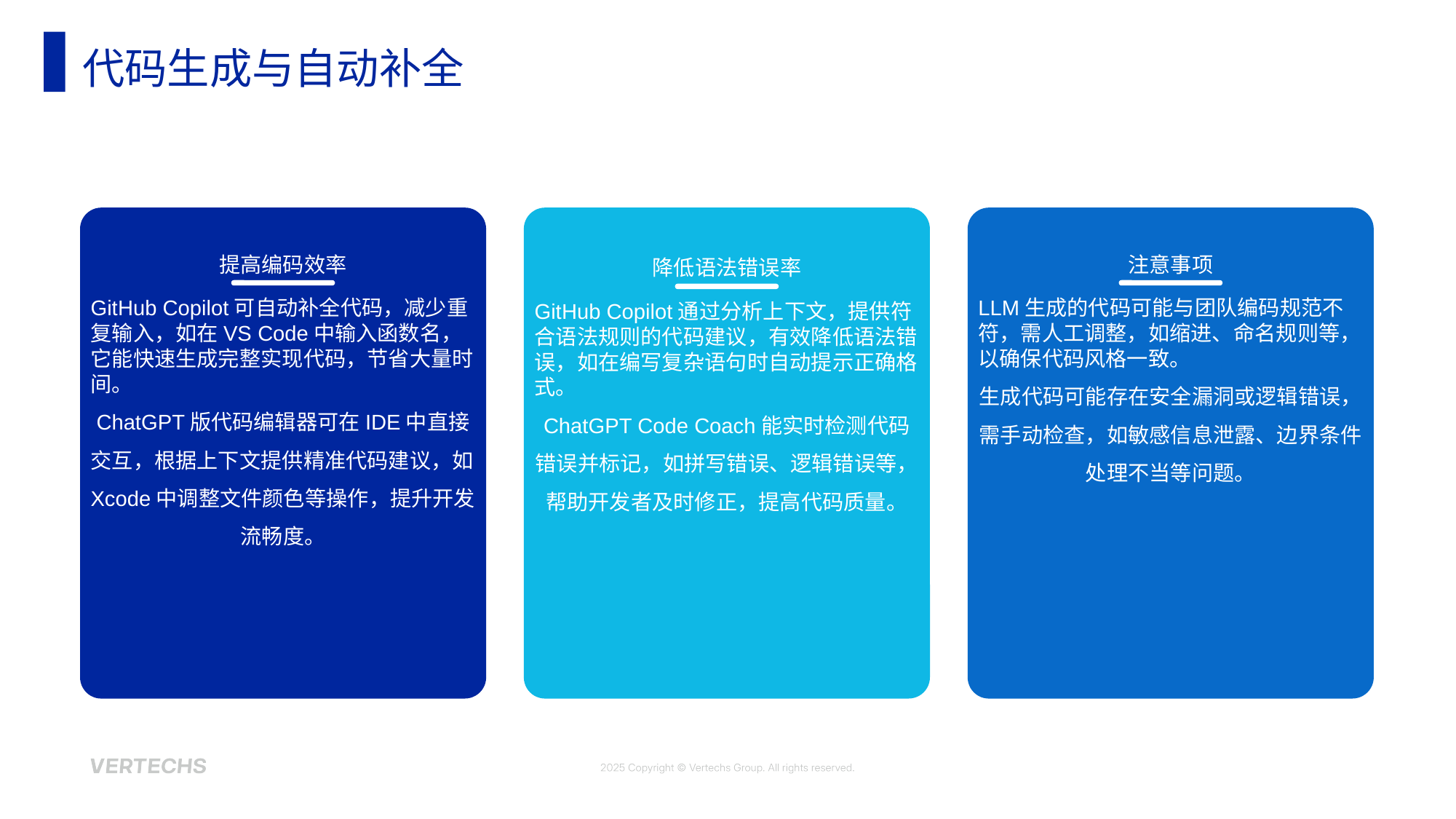

代码生成与自动补全

提高编码效率
注意事项
降低语法错误率

GitHub Copilot可自动补全代码，减少重复输入，如在VS Code中输入函数名，它能快速生成完整实现代码，节省大量时间。
ChatGPT版代码编辑器可在IDE中直接交互，根据上下文提供精准代码建议，如Xcode中调整文件颜色等操作，提升开发流畅度。
LLM生成的代码可能与团队编码规范不符，需人工调整，如缩进、命名规则等，以确保代码风格一致。
生成代码可能存在安全漏洞或逻辑错误，需手动检查，如敏感信息泄露、边界条件处理不当等问题。
GitHub Copilot通过分析上下文，提供符合语法规则的代码建议，有效降低语法错误，如在编写复杂语句时自动提示正确格式。
ChatGPT Code Coach能实时检测代码错误并标记，如拼写错误、逻辑错误等，帮助开发者及时修正，提高代码质量。